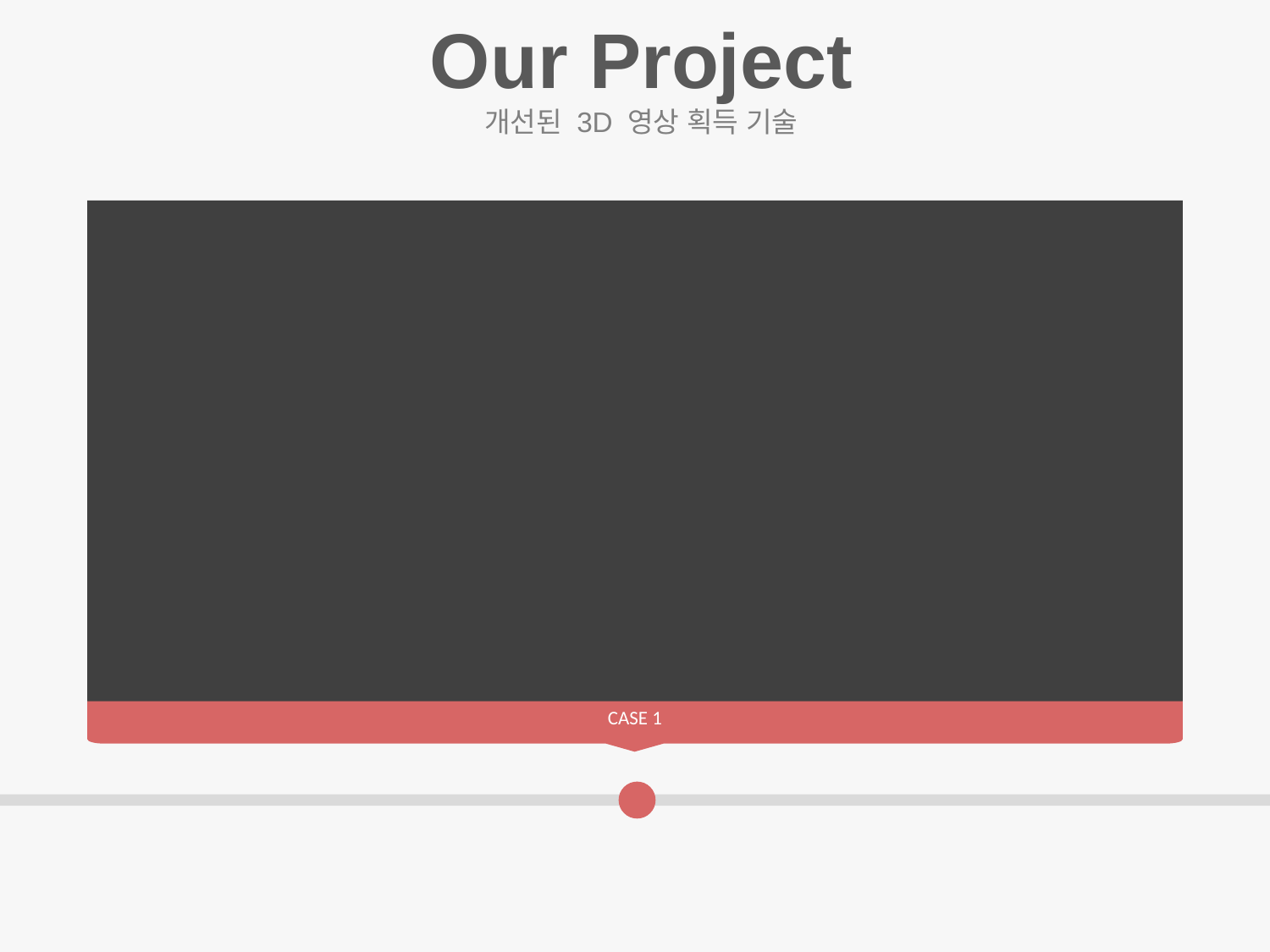

Our Project
개선된 3D 영상 획득 기술